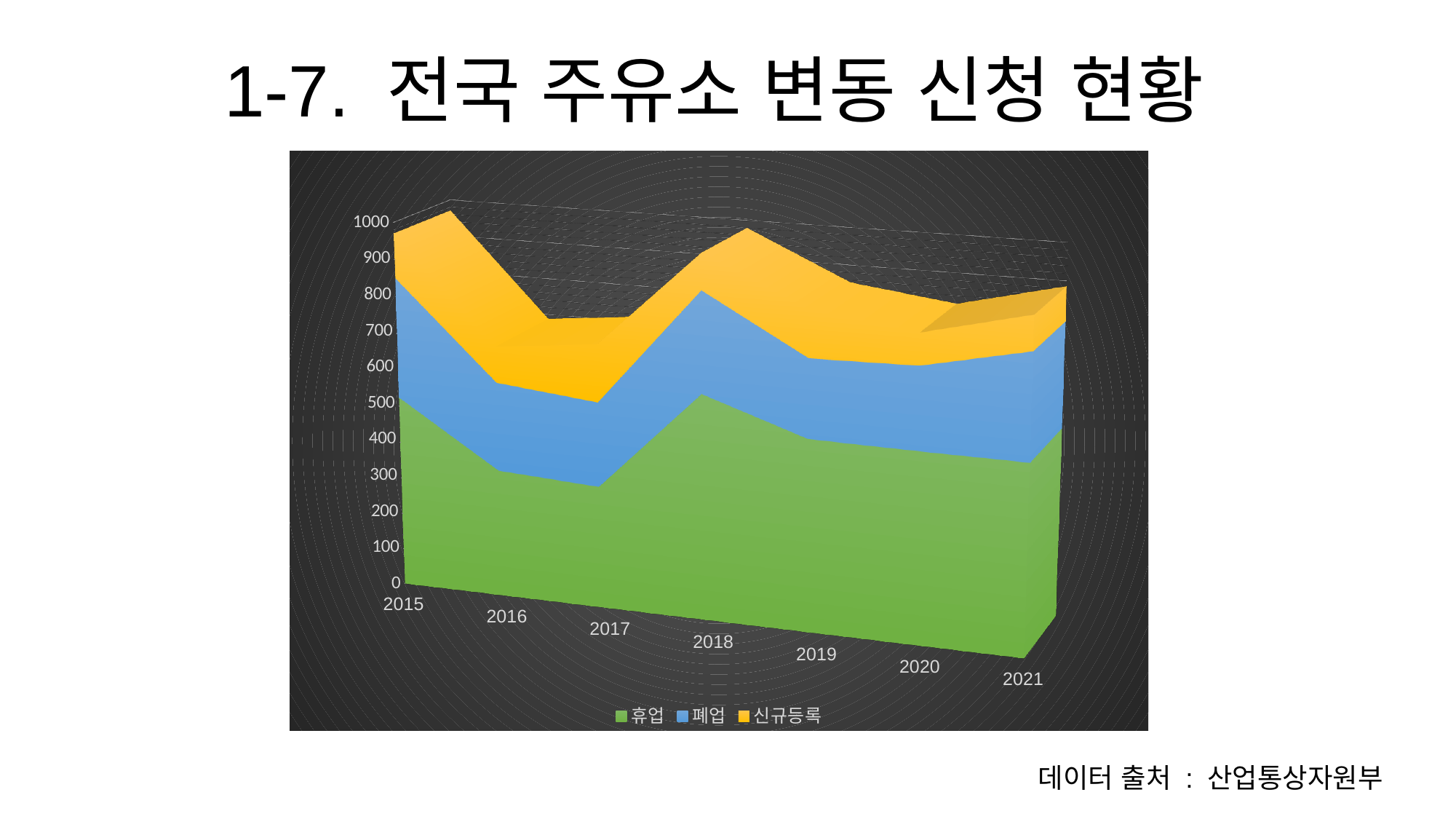

1-7. 전국 주유소 변동 신청 현황

[unsupported chart]

데이터 출처 : 산업통상자원부